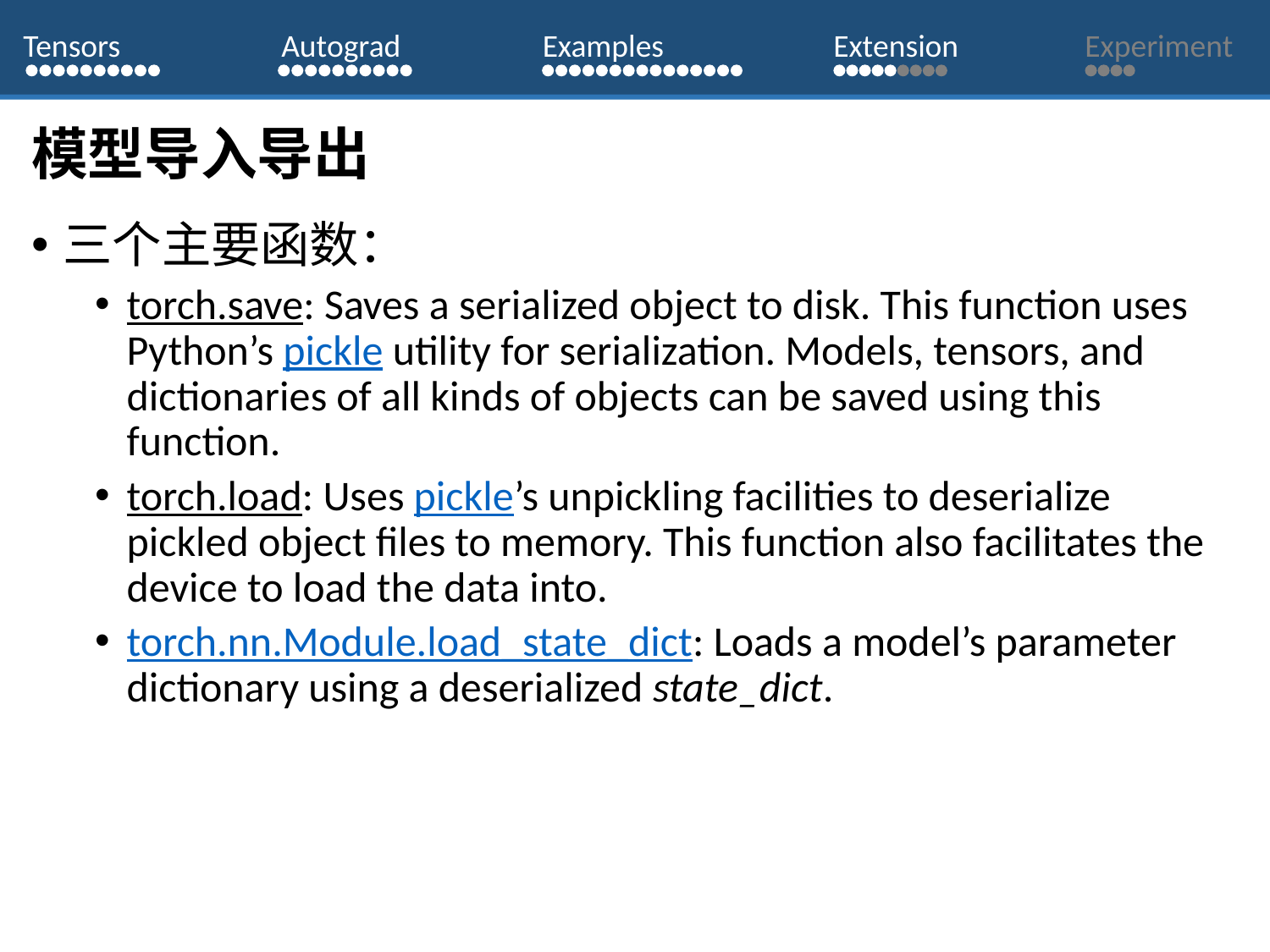

Tensors
Autograd
Examples
Extension
Experiment

# 模型导入导出
三个主要函数：
torch.save: Saves a serialized object to disk. This function uses Python’s pickle utility for serialization. Models, tensors, and dictionaries of all kinds of objects can be saved using this function.
torch.load: Uses pickle’s unpickling facilities to deserialize pickled object files to memory. This function also facilitates the device to load the data into.
torch.nn.Module.load_state_dict: Loads a model’s parameter dictionary using a deserialized state_dict.